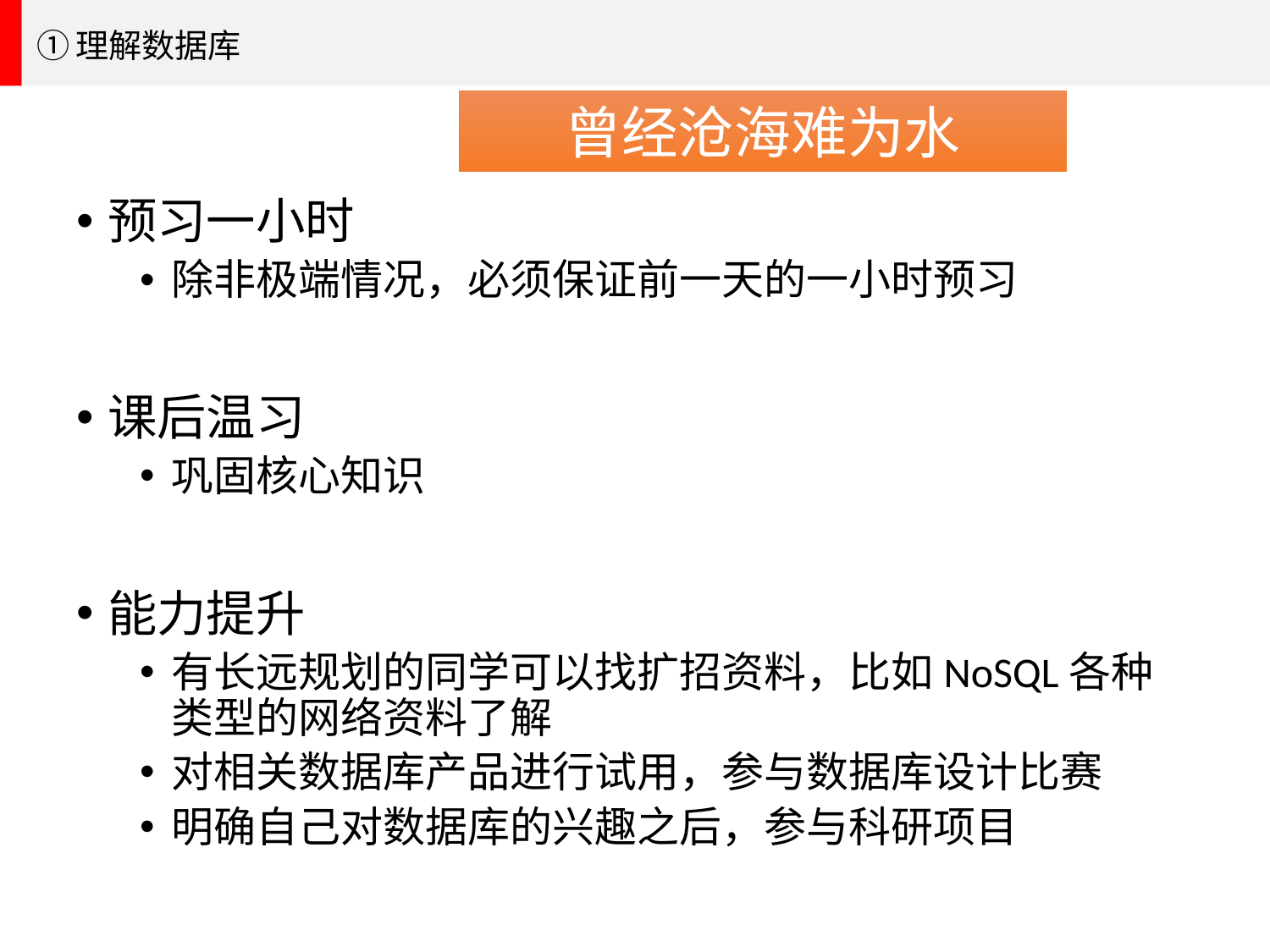

①理解数据库
曾经沧海难为水
预习一小时
除非极端情况，必须保证前一天的一小时预习

课后温习
巩固核心知识

能力提升
有长远规划的同学可以找扩招资料，比如NoSQL各种类型的网络资料了解
对相关数据库产品进行试用，参与数据库设计比赛
明确自己对数据库的兴趣之后，参与科研项目